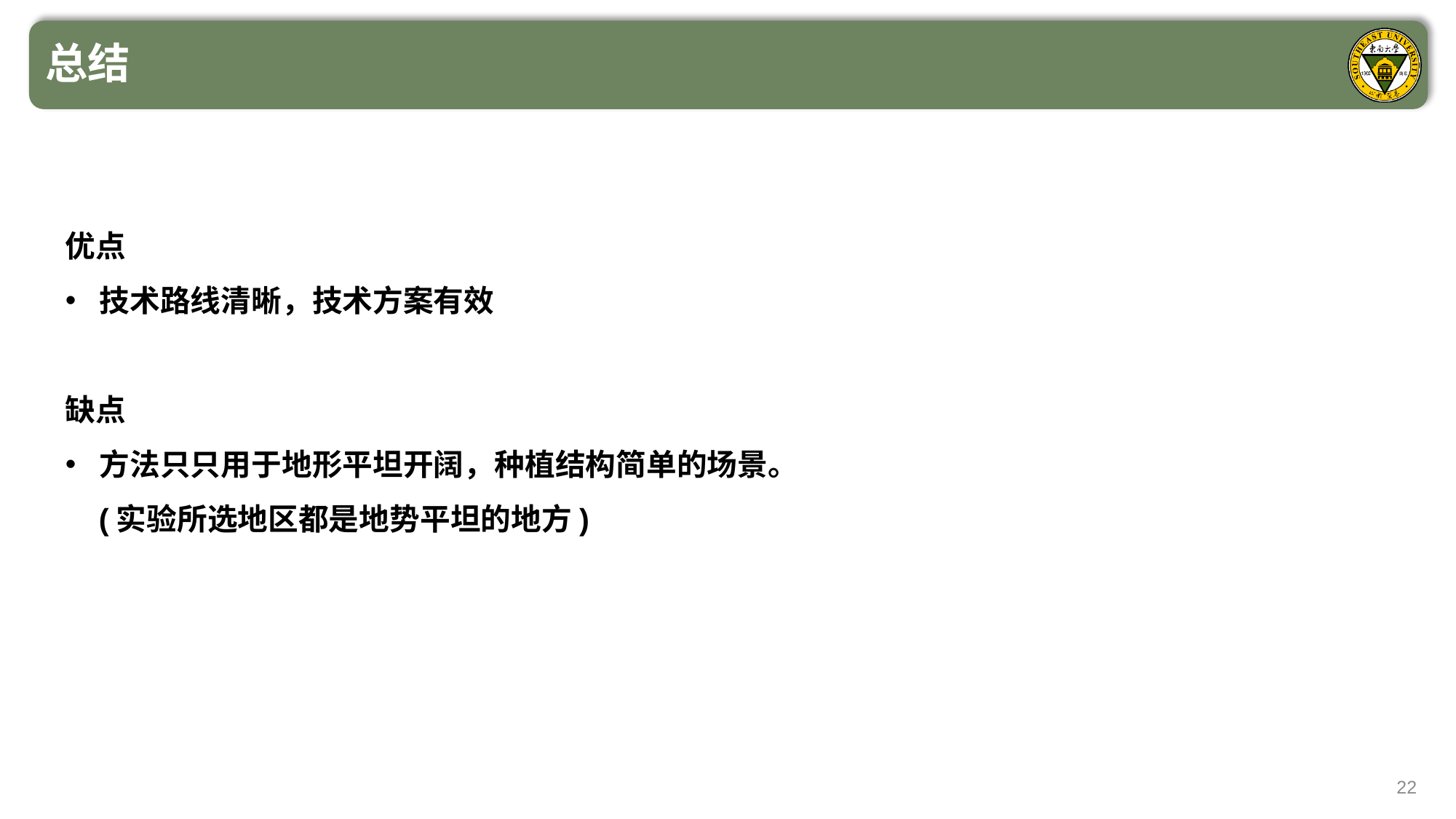

总结
优点
技术路线清晰，技术方案有效

缺点
方法只只用于地形平坦开阔，种植结构简单的场景。
    (实验所选地区都是地势平坦的地方)
22